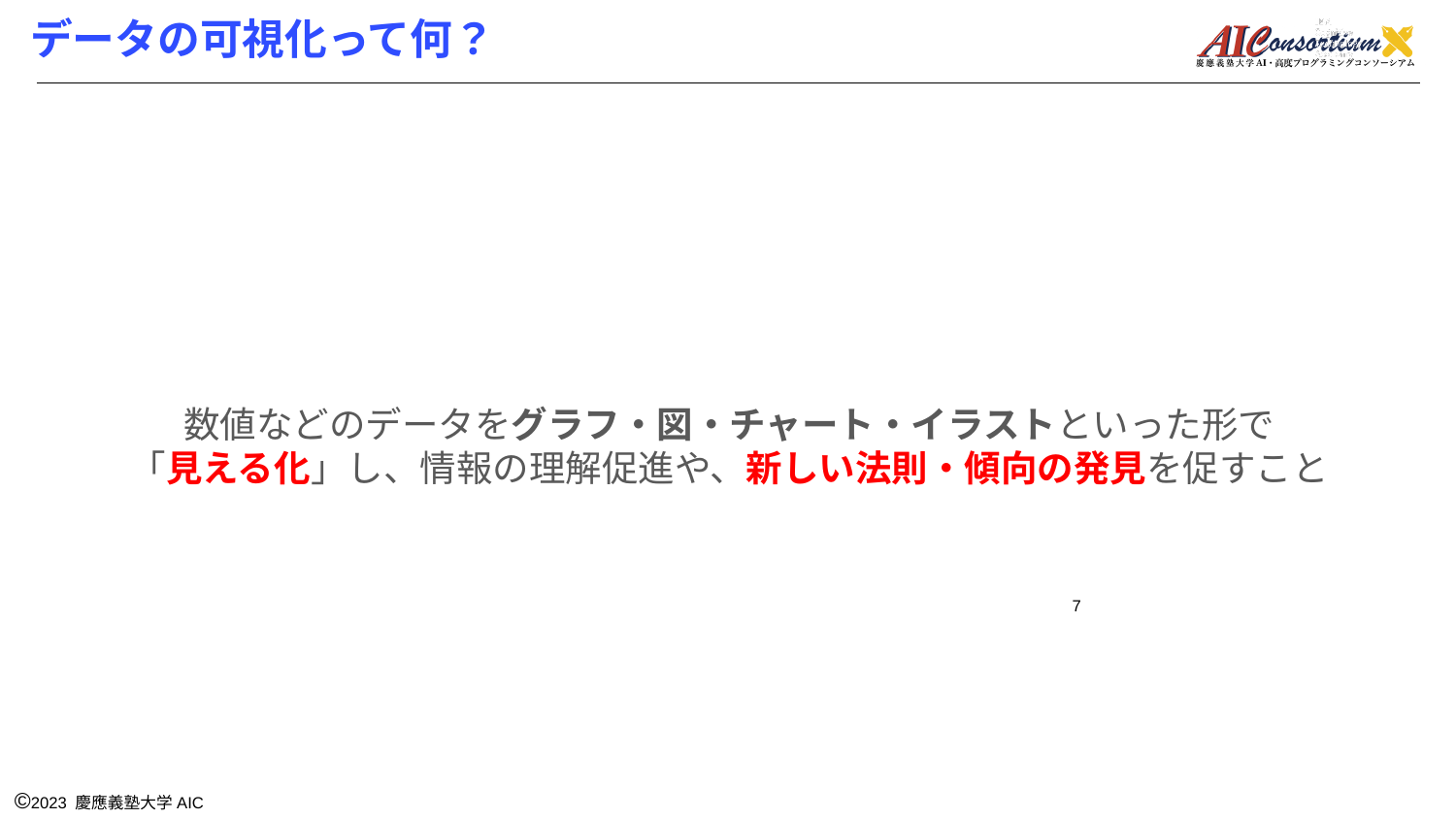

# データの可視化って何？
数値などのデータをグラフ・図・チャート・イラストといった形で
「見える化」し、情報の理解促進や、新しい法則・傾向の発見を促すこと
7